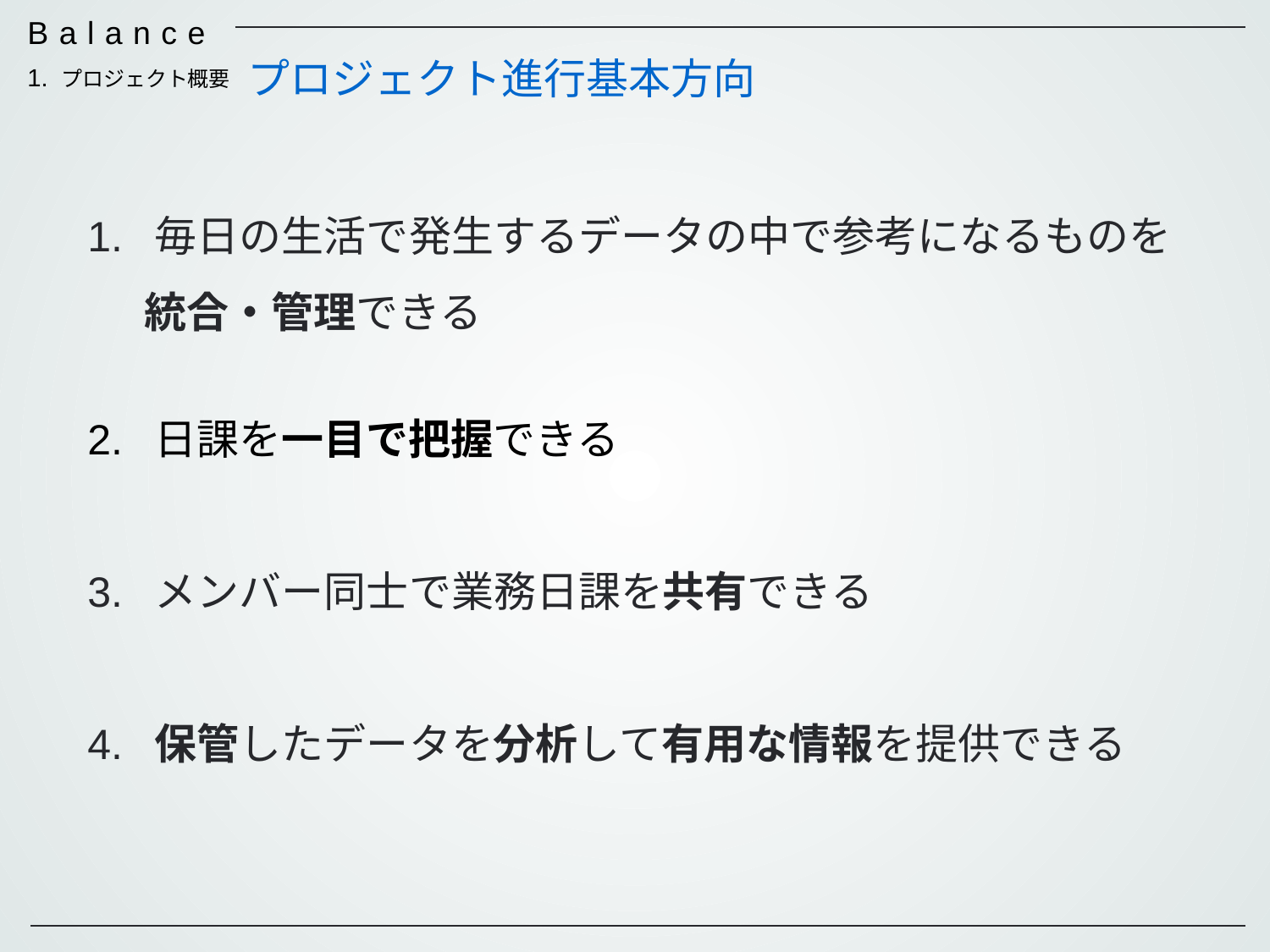

プロジェクト進行基本方向
1. プロジェクト概要
 毎日の生活で発生するデータの中で参考になるものを
 統合・管理できる
 日課を一目で把握できる
 メンバー同士で業務日課を共有できる
 保管したデータを分析して有用な情報を提供できる